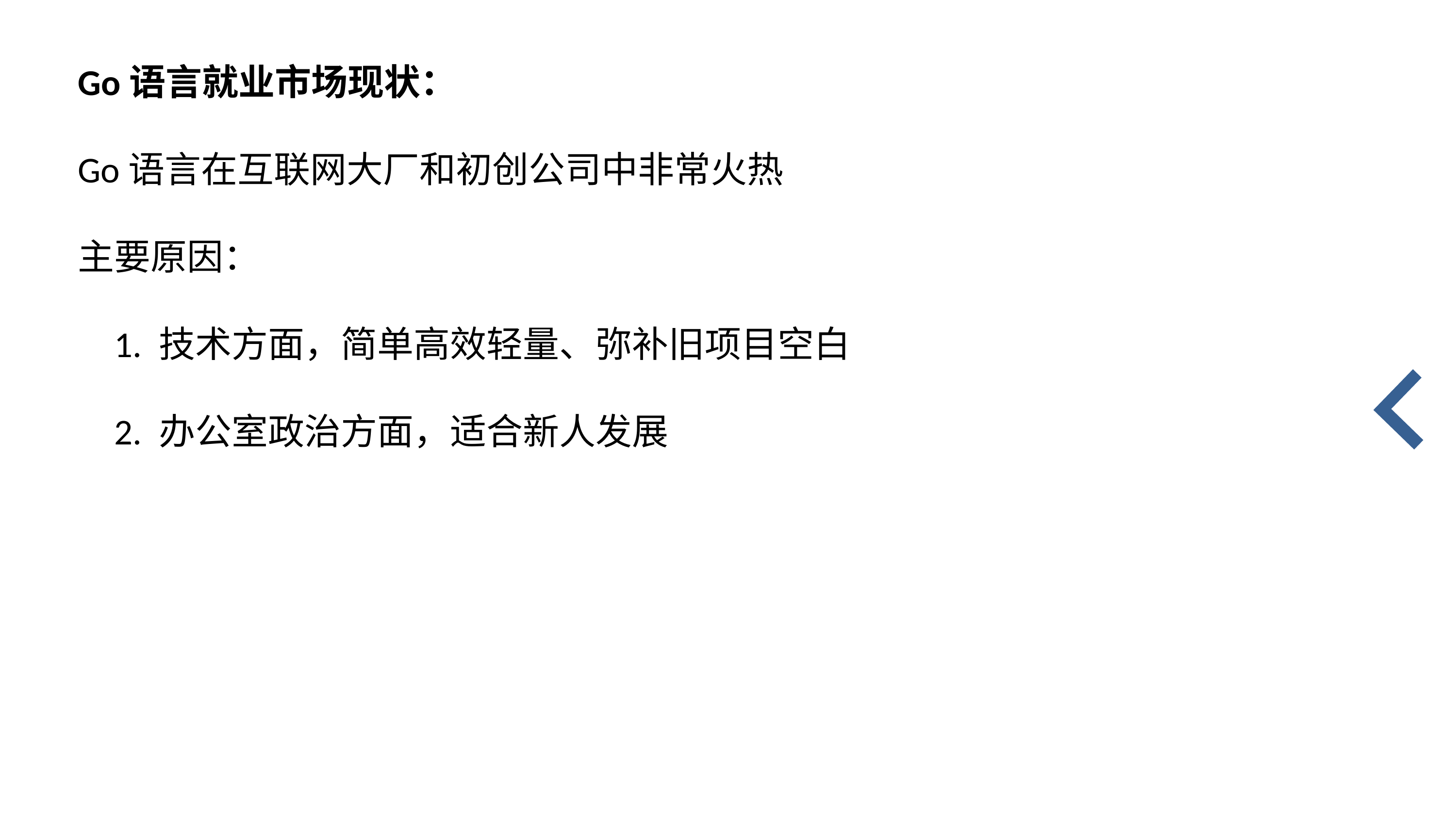

Go语言就业市场现状：

Go语言在互联网大厂和初创公司中非常火热

主要原因：

1. 技术方面，简单高效轻量、弥补旧项目空白

2. 办公室政治方面，适合新人发展

Tips：

学习视频最好带有源码，同时学完一部分动手敲
项目B站找优点是有讲解，GitHub找更高端
视频学习一般快于书籍，但深度有所不如